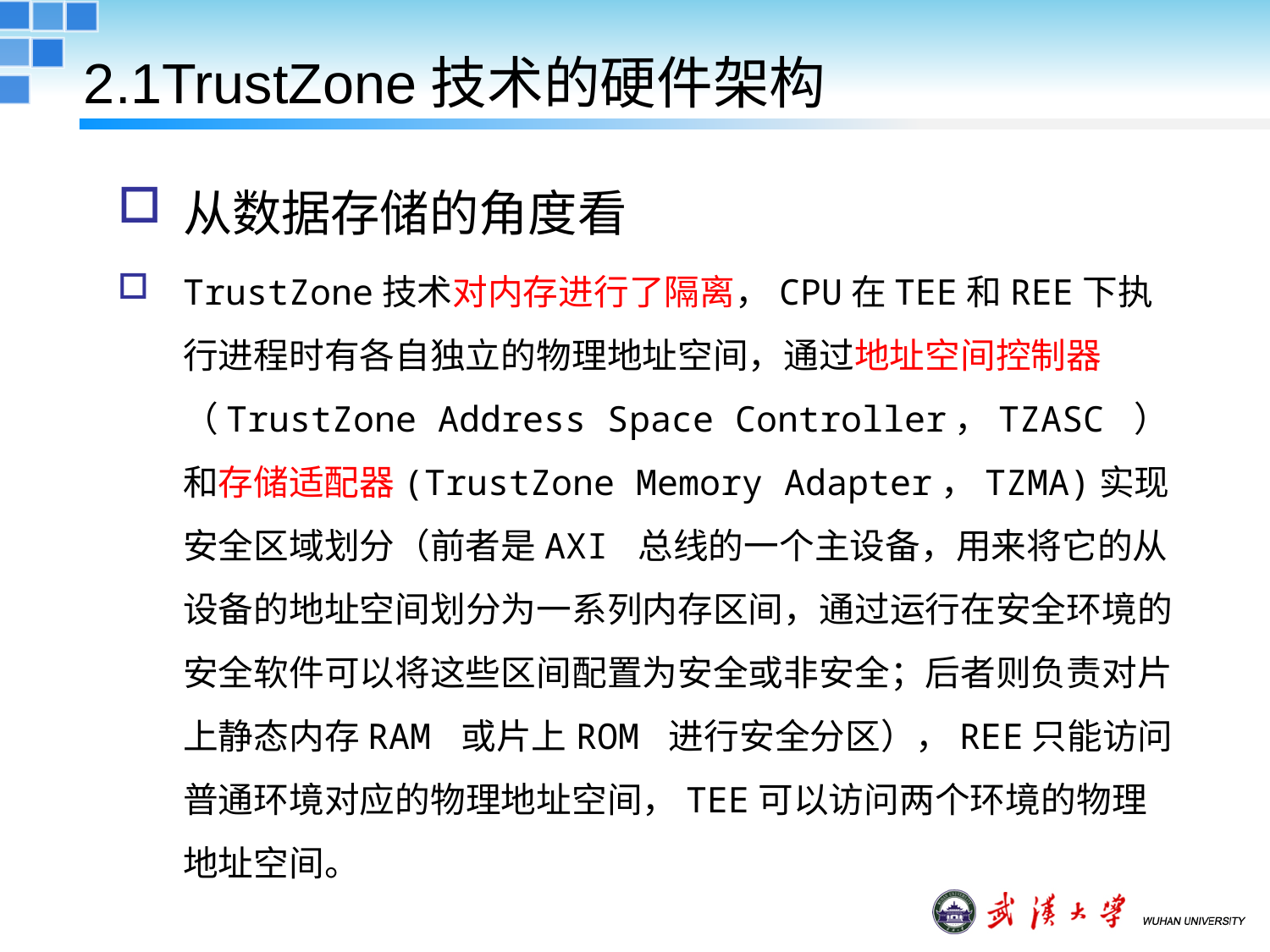

2.1TrustZone技术的硬件架构
从数据存储的角度看
TrustZone技术对内存进行了隔离，CPU在TEE和REE下执行进程时有各自独立的物理地址空间，通过地址空间控制器（TrustZone Address Space Controller，TZASC ） 和存储适配器(TrustZone Memory Adapter，TZMA)实现安全区域划分（前者是AXI 总线的一个主设备，用来将它的从设备的地址空间划分为一系列内存区间，通过运行在安全环境的安全软件可以将这些区间配置为安全或非安全；后者则负责对片上静态内存RAM 或片上ROM 进行安全分区），REE只能访问普通环境对应的物理地址空间，TEE可以访问两个环境的物理地址空间。